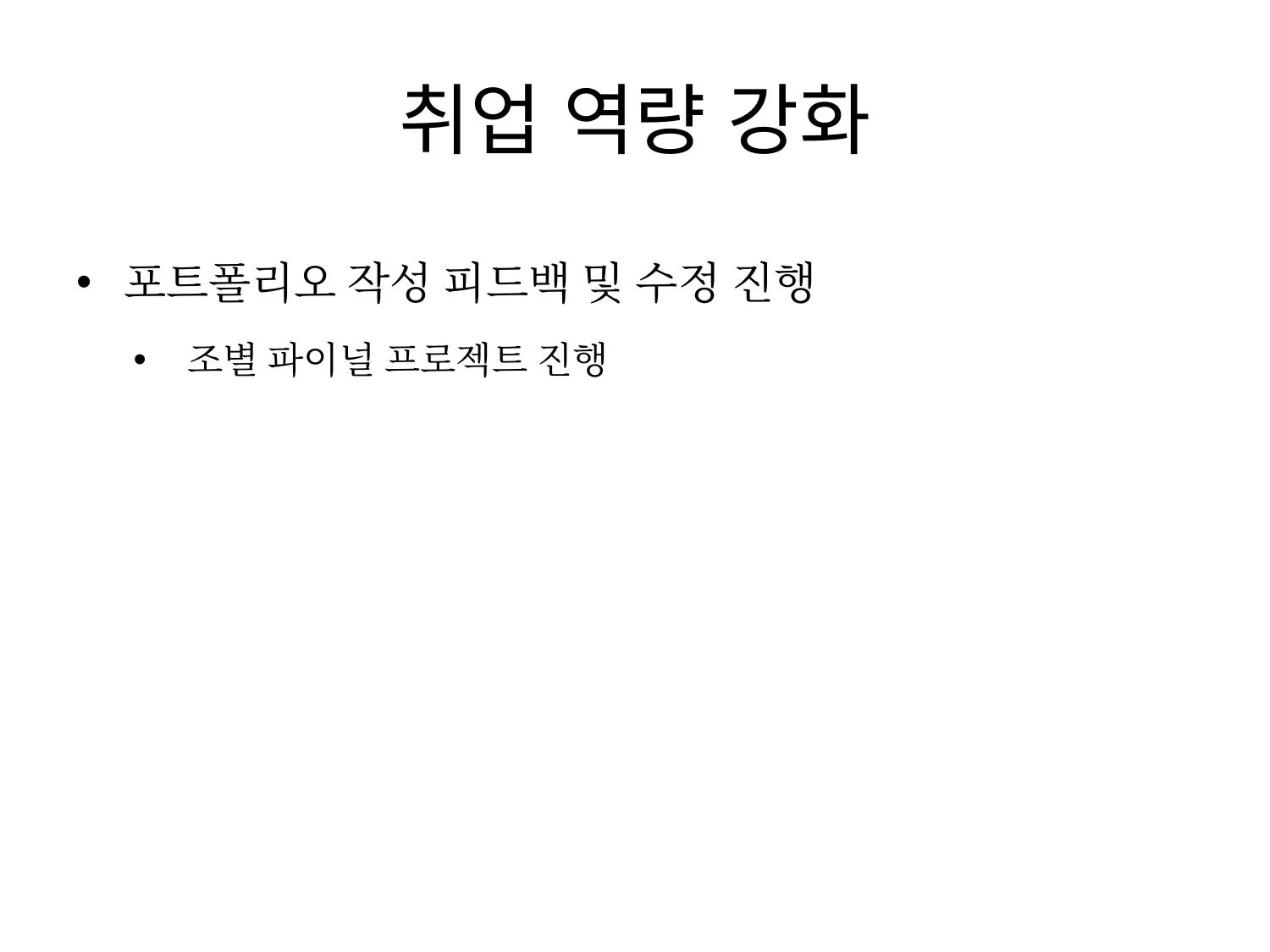

# 취업 역량 강화
포트폴리오 작성 피드백 및 수정 진행
조별 파이널 프로젝트 진행